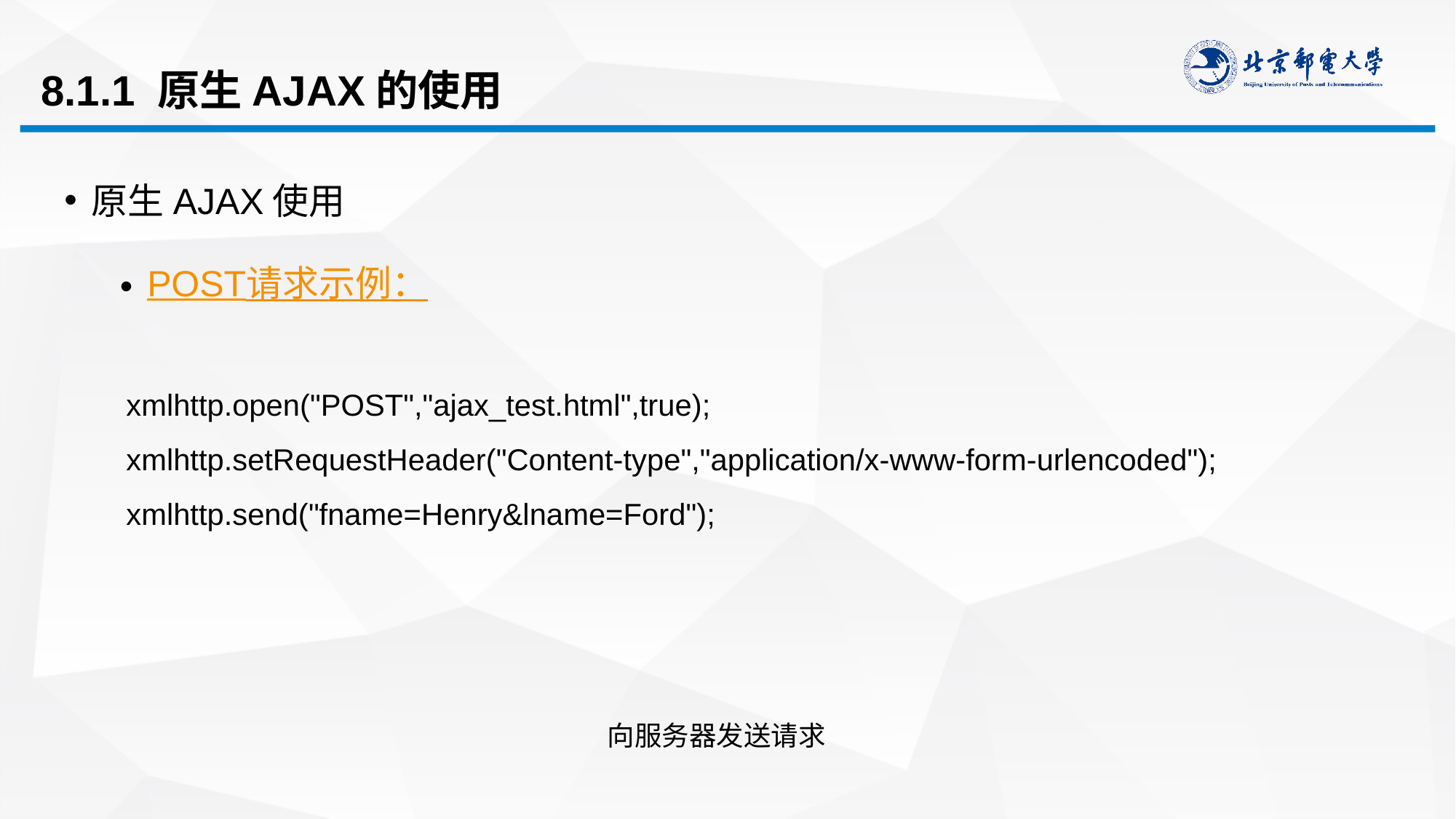

# 8.1.1 原生AJAX的使用
原生AJAX使用

POST请求示例：

xmlhttp.open("POST","ajax_test.html",true);
xmlhttp.setRequestHeader("Content-type","application/x-www-form-urlencoded");
xmlhttp.send("fname=Henry&lname=Ford");
向服务器发送请求